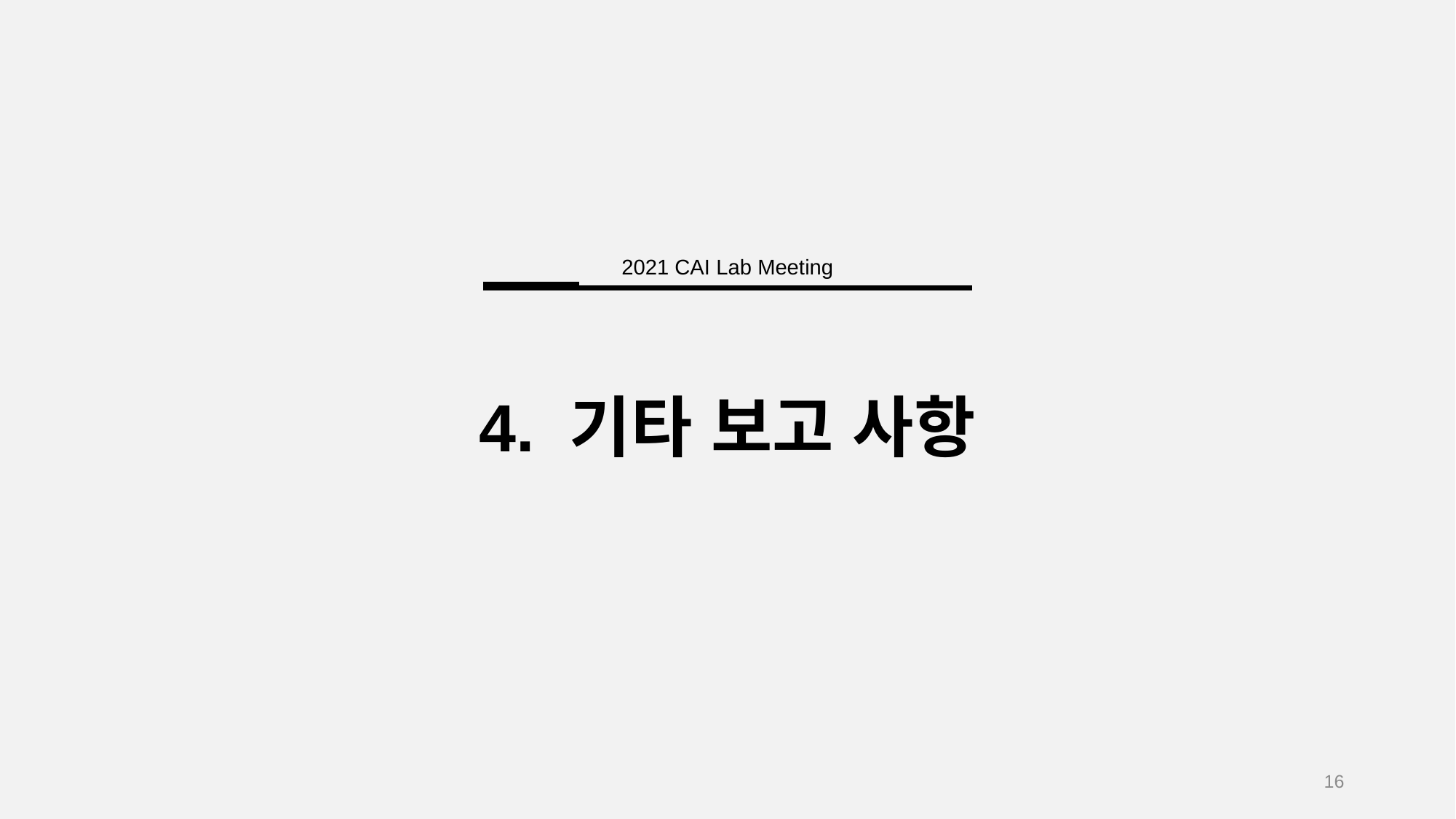

2021 CAI Lab Meeting

4. 기타 보고 사항
16